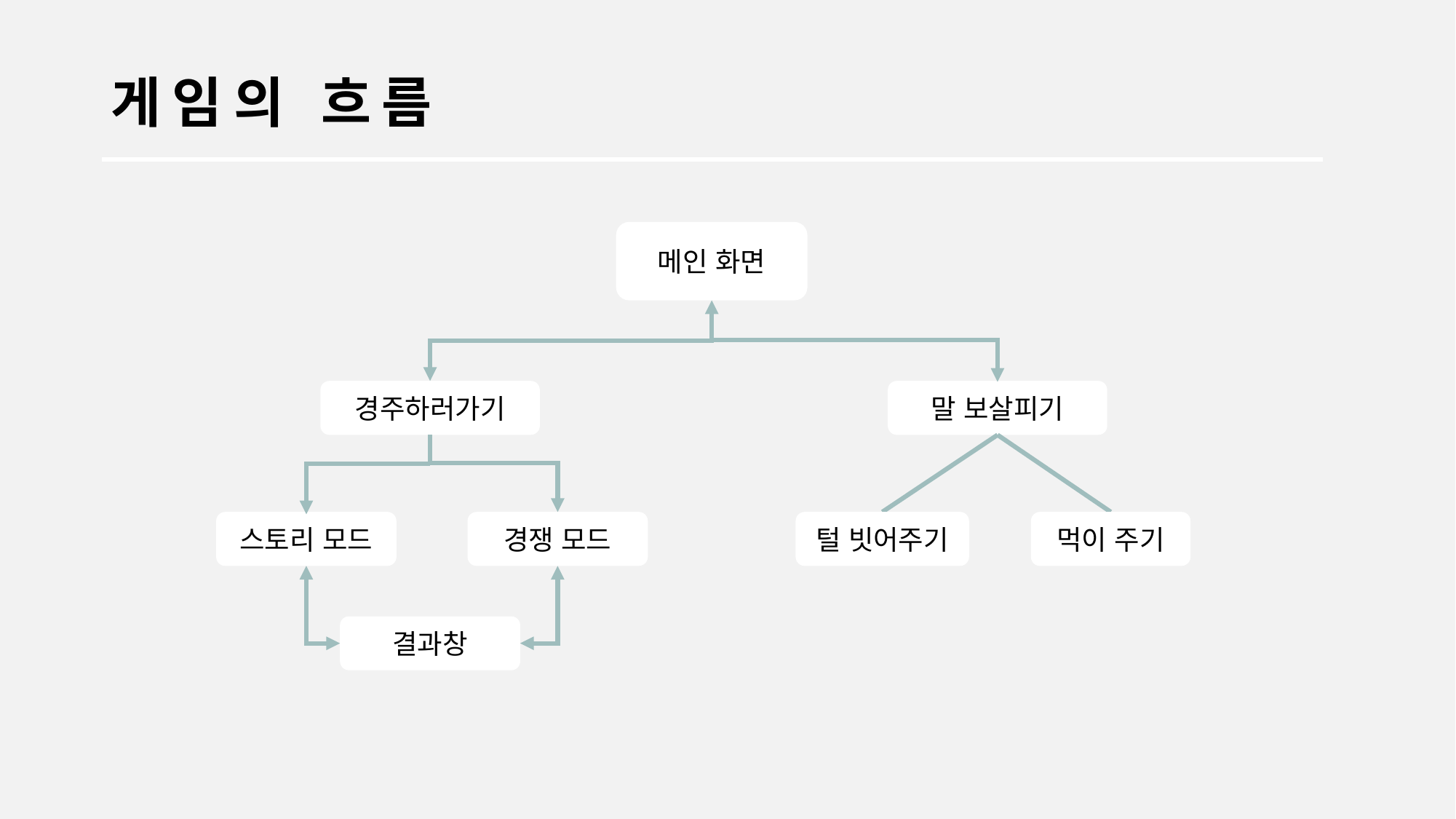

게임의 흐름

메인 화면
경주하러가기
말 보살피기
털 빗어주기
스토리 모드
경쟁 모드
먹이 주기
결과창